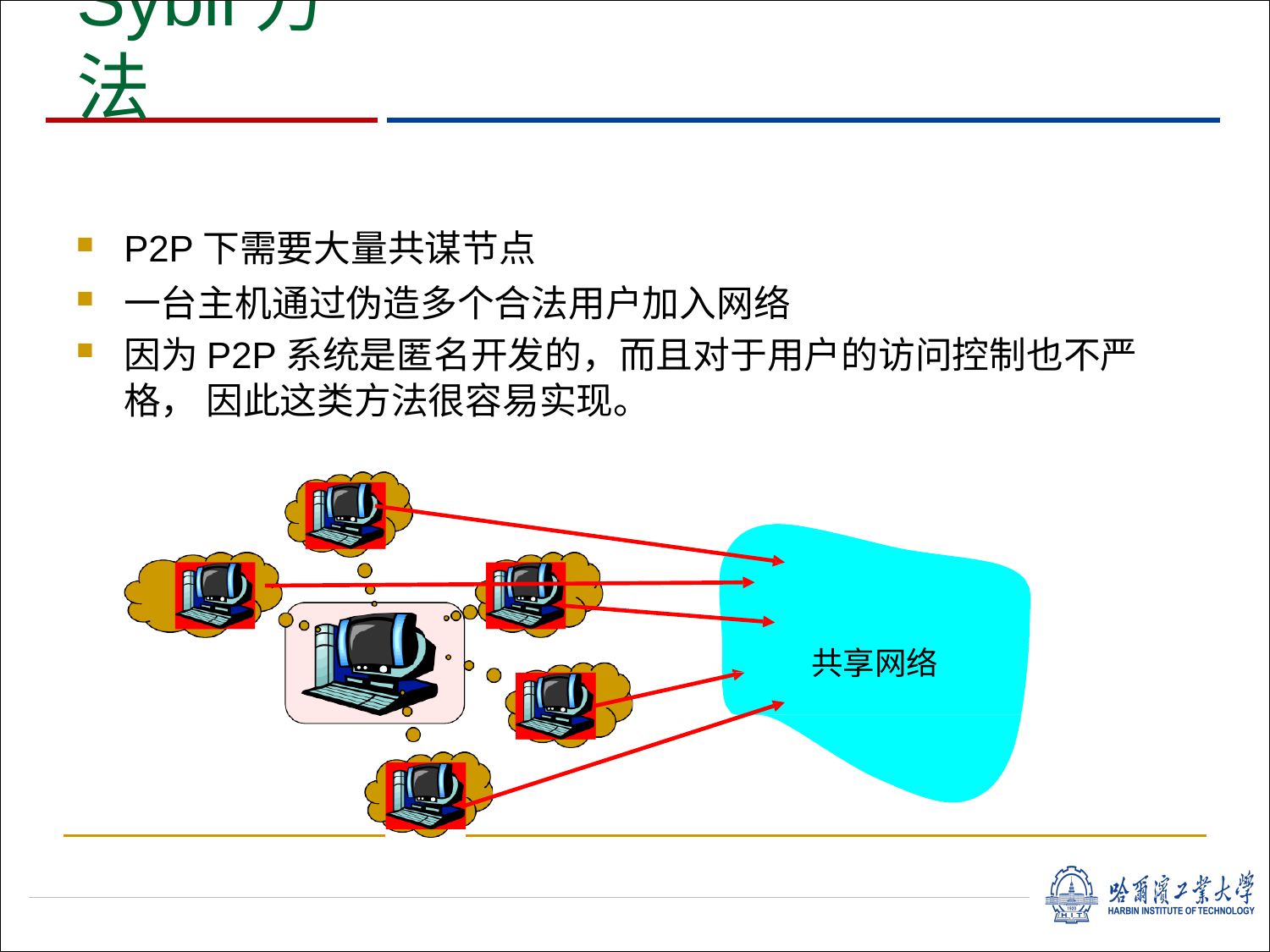

# Sybil方法
P2P下需要大量共谋节点
一台主机通过伪造多个合法用户加入网络
因为P2P系统是匿名开发的，而且对于用户的访问控制也不严格， 因此这类方法很容易实现。

共享网络